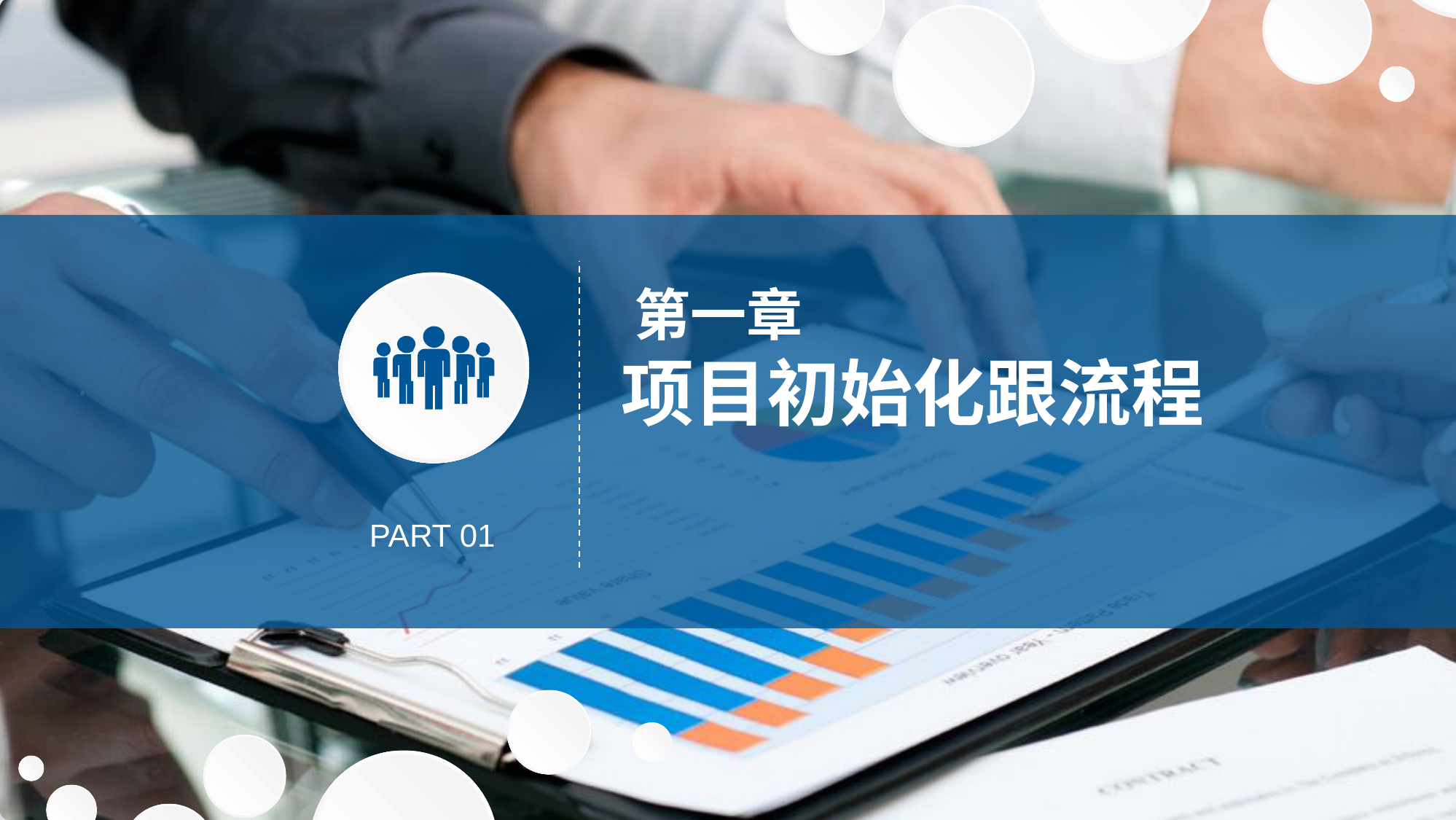

工作总结汇报ppt模板述职ppt报告2020年终述职报告ppt模板述职ppt报告个人工作总结ppt述职ppt报告公司年终总结ppt范文述职ppt报告企业年终总结PPT述职ppt报告部门经理工作总结汇报ppt述职ppt报告个人述职报告ppt述职ppt报告

 第一章
项目初始化跟流程

PART 01

工作总结汇报ppt模板述职ppt报告2020年终述职报告ppt模板述职ppt报告个人工作总结ppt述职ppt报告公司年终总结ppt范文述职ppt报告企业年终总结PPT述职ppt报告部门经理工作总结汇报ppt述职ppt报告个人述职报告ppt述职ppt报告